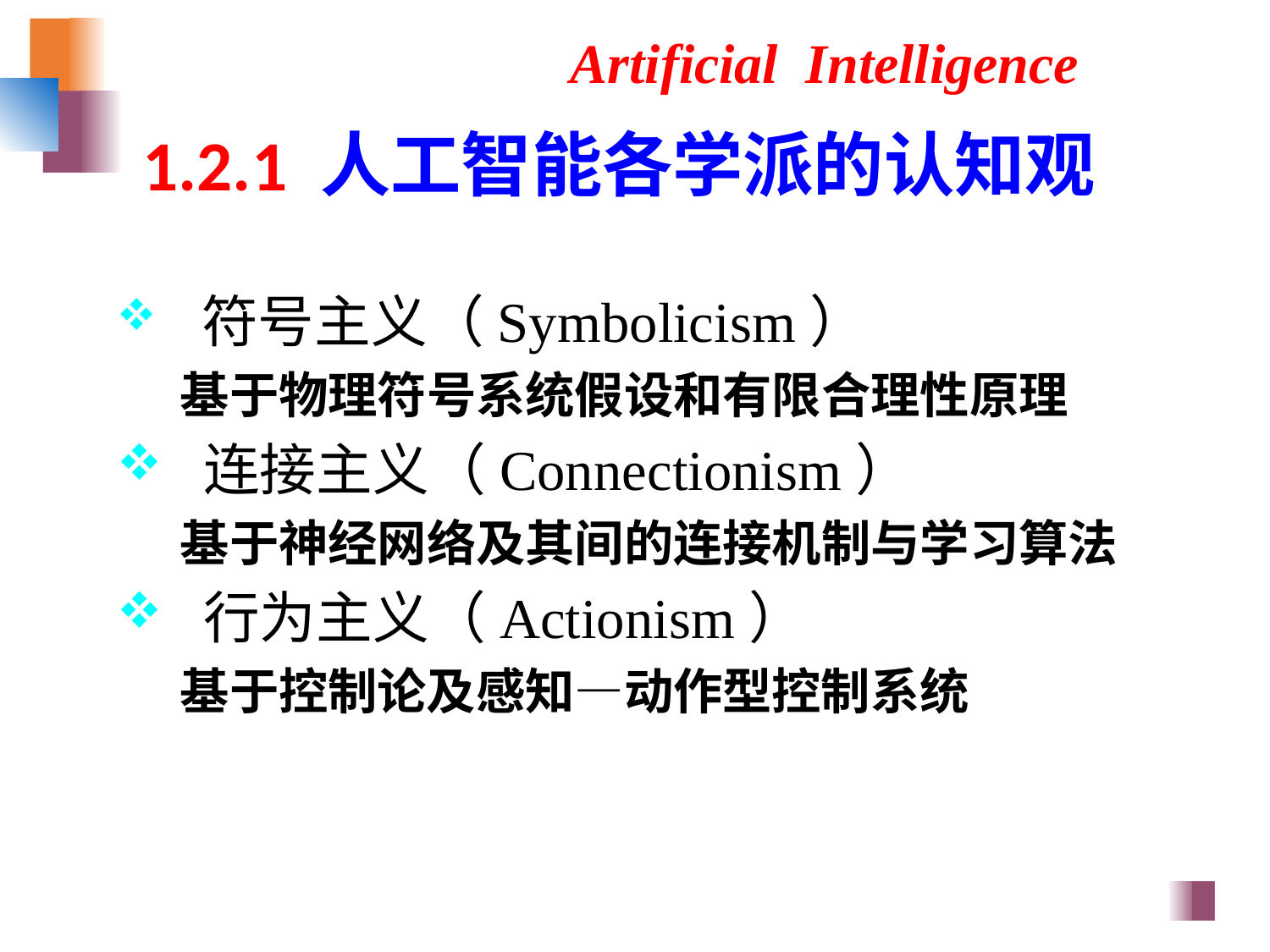

Artificial  Intelligence

1.2.1 人工智能各学派的认知观
  符号主义（Symbolicism）
基于物理符号系统假设和有限合理性原理
  连接主义（Connectionism）
基于神经网络及其间的连接机制与学习算法
  行为主义（Actionism）
基于控制论及感知—动作型控制系统